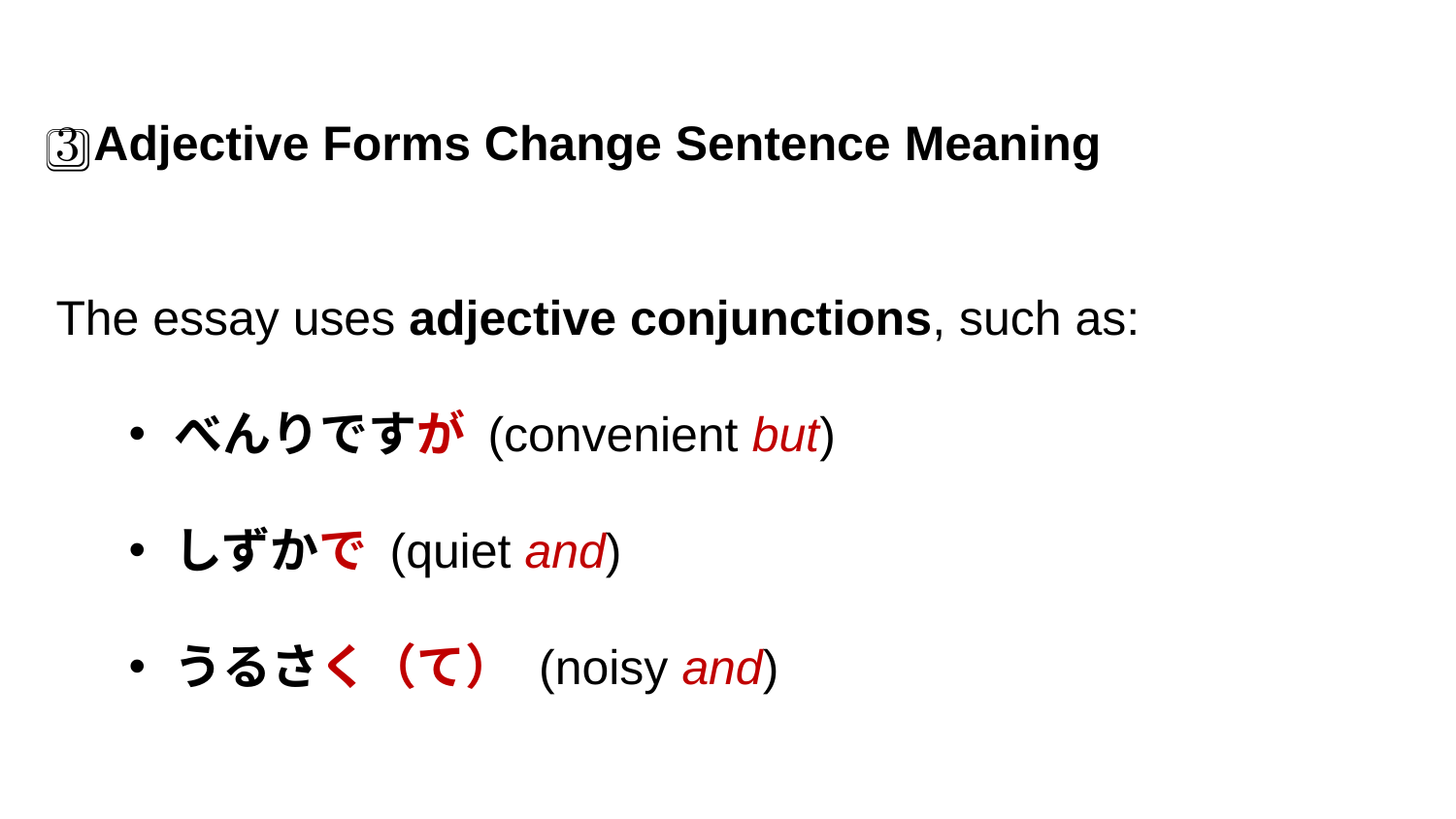

3️⃣ Adjective Forms Change Sentence Meaning

The essay uses adjective conjunctions, such as:
べんりですが (convenient but)
しずかで (quiet and)
うるさく（て） (noisy and)